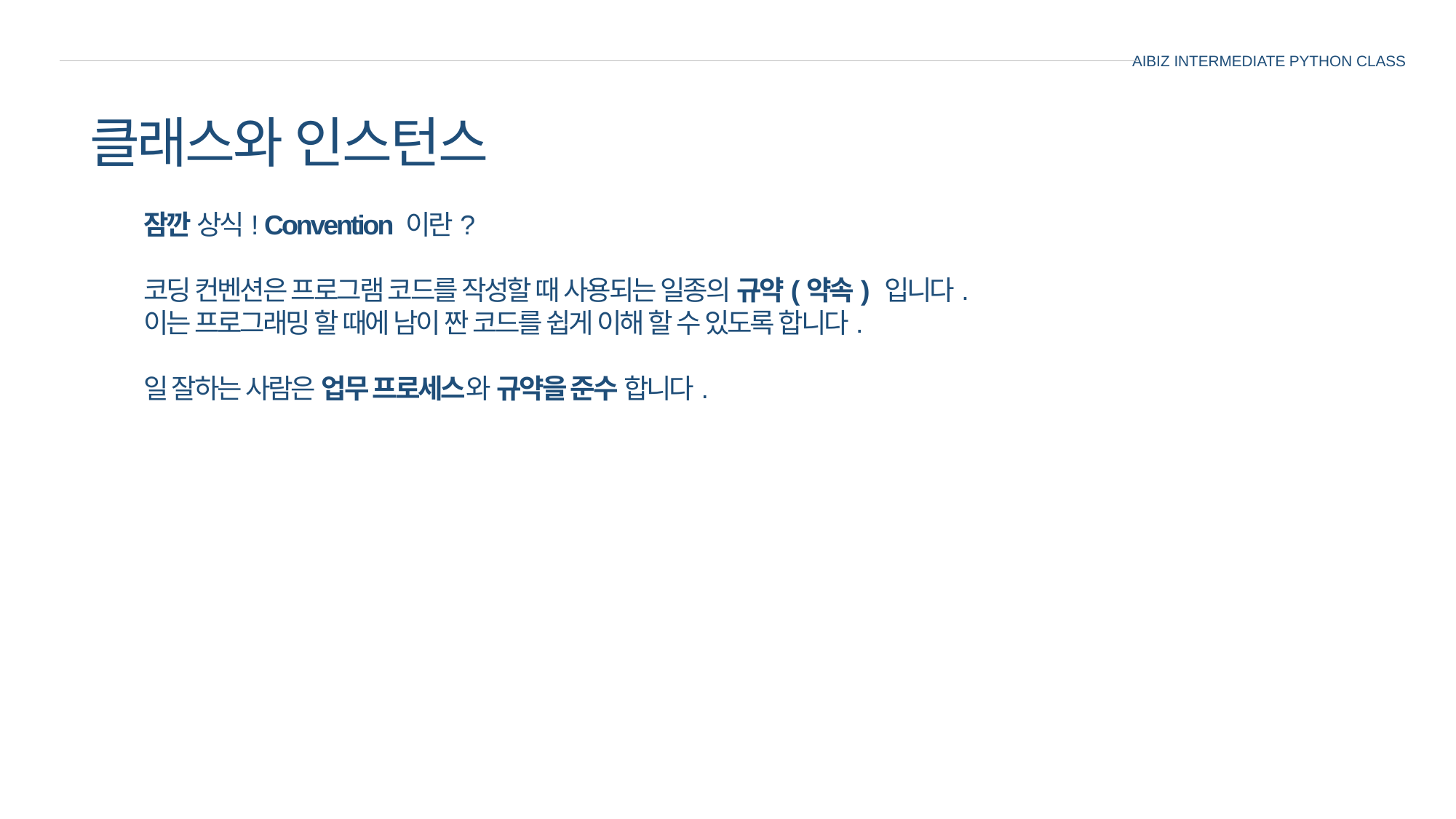

AIBIZ INTERMEDIATE PYTHON CLASS
클래스와 인스턴스
잠깐 상식! Convention 이란?

코딩 컨벤션은 프로그램 코드를 작성할 때 사용되는 일종의 규약(약속) 입니다.
이는 프로그래밍 할 때에 남이 짠 코드를 쉽게 이해 할 수 있도록 합니다.

일 잘하는 사람은 업무 프로세스와 규약을 준수 합니다.